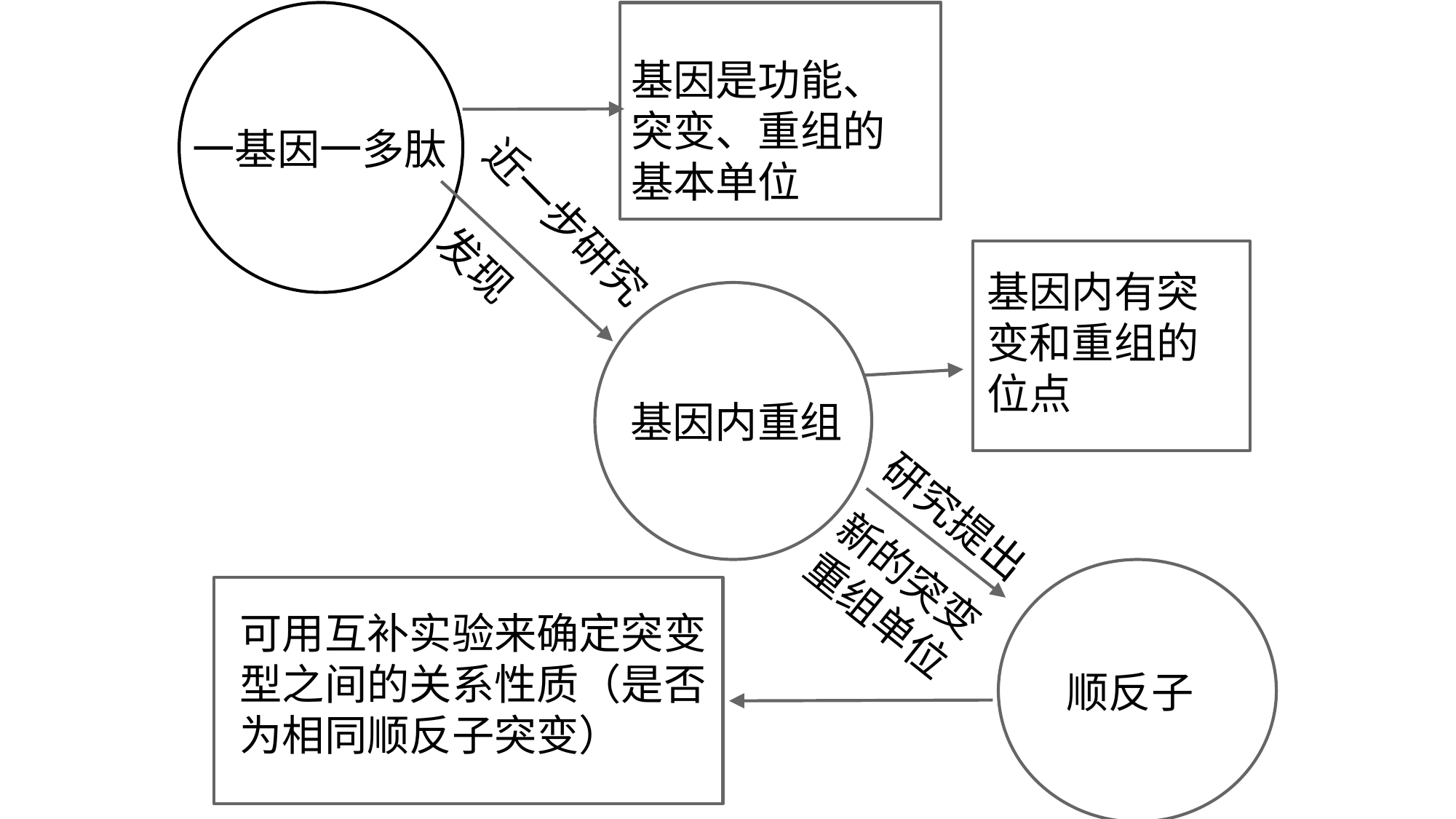

基因是功能、突变、重组的基本单位
一基因一多肽
近一步研究

基因内有突变和重组的位点
发现

  基因内重组
研究提出
新的突变重组单位

可用互补实验来确定突变型之间的关系性质（是否为相同顺反子突变）
     顺反子